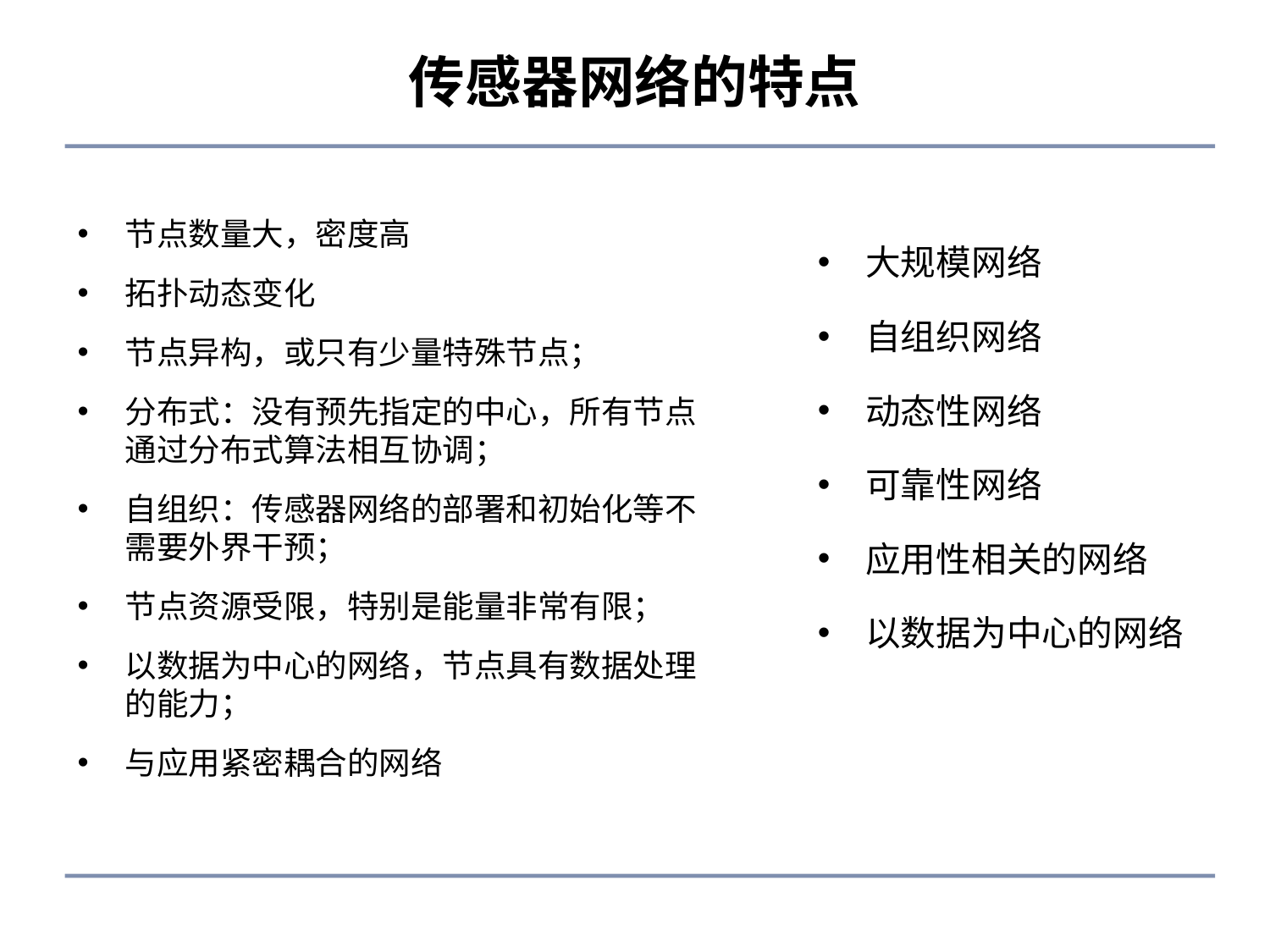

# 传感器网络的特点
节点数量大，密度高
拓扑动态变化
节点异构，或只有少量特殊节点；
分布式：没有预先指定的中心，所有节点通过分布式算法相互协调；
自组织：传感器网络的部署和初始化等不需要外界干预；
节点资源受限，特别是能量非常有限；
以数据为中心的网络，节点具有数据处理的能力；
与应用紧密耦合的网络
大规模网络
自组织网络
动态性网络
可靠性网络
应用性相关的网络
以数据为中心的网络